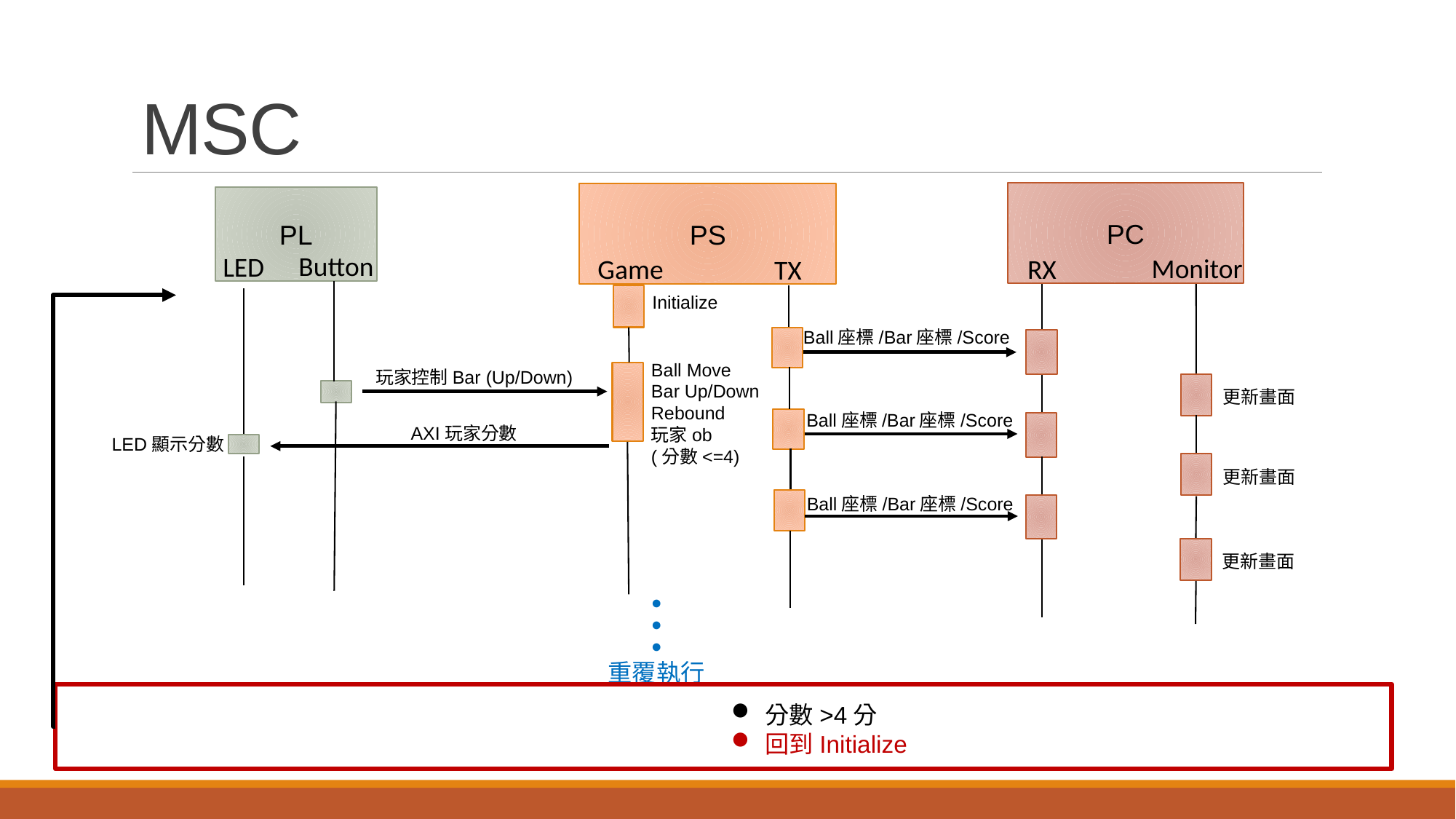

MSC
PC
PS
PL
Button
LED
Monitor
Game
RX
TX

 Initialize
Ball座標/Bar座標/Score

Ball Move
Bar Up/Down
Rebound
玩家ob
(分數<=4)

玩家控制Bar (Up/Down)

更新畫面

Ball座標/Bar座標/Score

AXI玩家分數
LED顯示分數

更新畫面
Ball座標/Bar座標/Score

更新畫面
●
●
●
重覆執行

分數>4分
回到Initialize